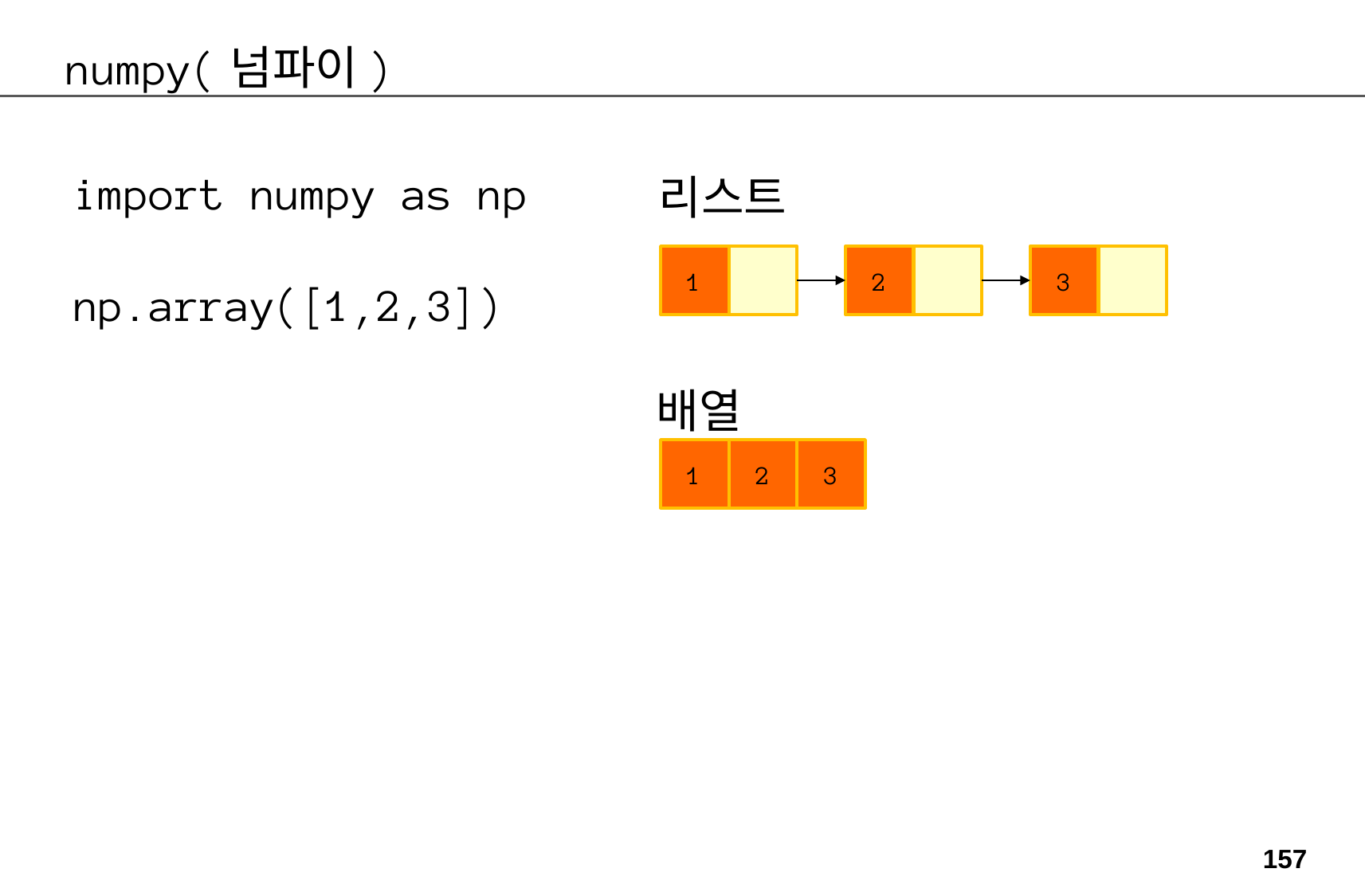

numpy(넘파이)
import numpy as np

np.array([1,2,3])
리스트

3

2
1
배열
3
1
2